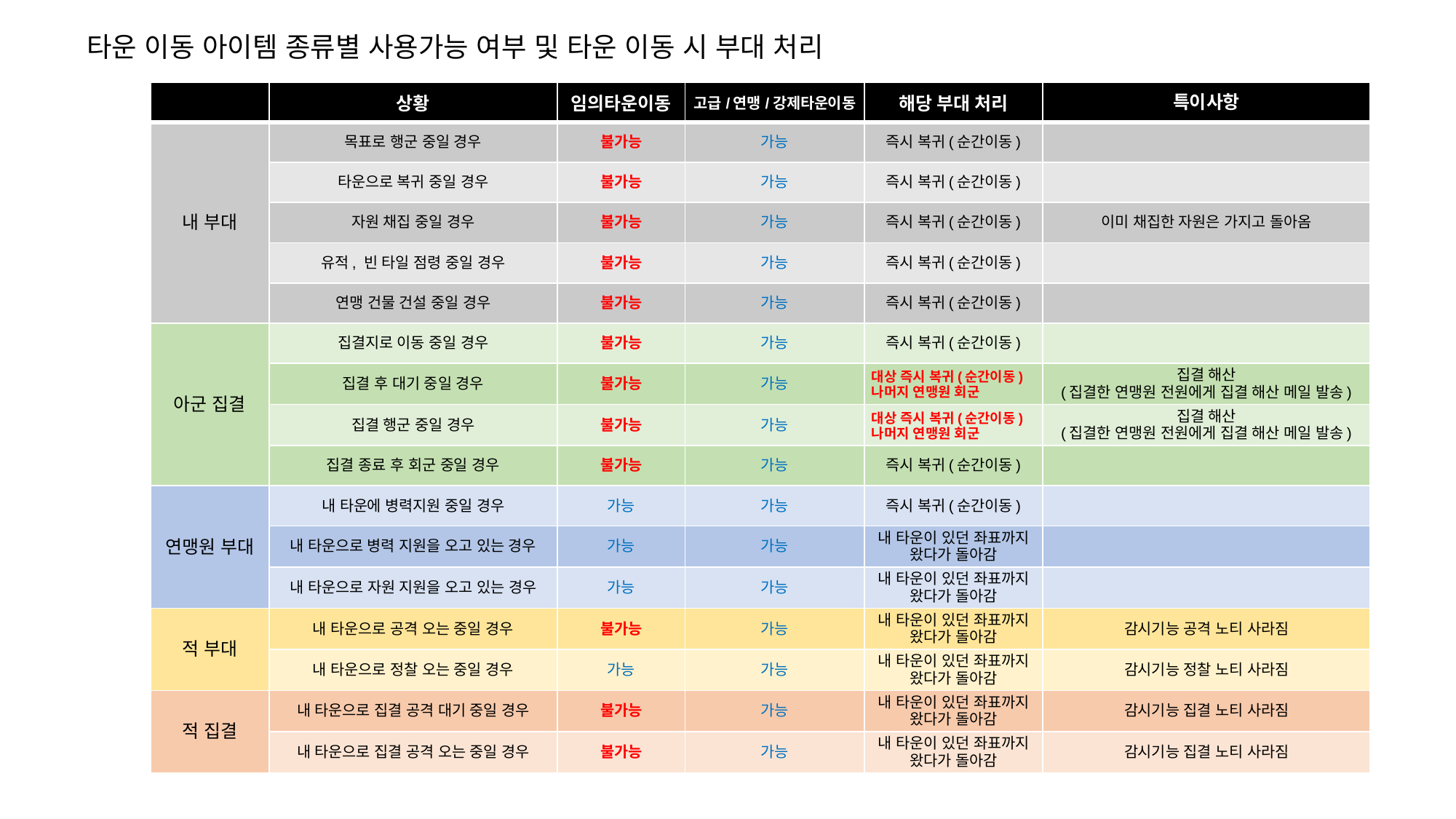

타운 이동 아이템 종류별 사용가능 여부 및 타운 이동 시 부대 처리
|  | 상황 | 임의타운이동 | 고급/연맹/강제타운이동 | 해당 부대 처리 | 특이사항 |
| --- | --- | --- | --- | --- | --- |
| 내 부대 | 목표로 행군 중일 경우 | 불가능 | 가능 | 즉시 복귀(순간이동) |  |
|  | 타운으로 복귀 중일 경우 | 불가능 | 가능 | 즉시 복귀(순간이동) |  |
|  | 자원 채집 중일 경우 | 불가능 | 가능 | 즉시 복귀(순간이동) | 이미 채집한 자원은 가지고 돌아옴 |
|  | 유적, 빈 타일 점령 중일 경우 | 불가능 | 가능 | 즉시 복귀(순간이동) |  |
|  | 연맹 건물 건설 중일 경우 | 불가능 | 가능 | 즉시 복귀(순간이동) |  |
| 아군 집결 | 집결지로 이동 중일 경우 | 불가능 | 가능 | 즉시 복귀(순간이동) |  |
|  | 집결 후 대기 중일 경우 | 불가능 | 가능 | 대상 즉시 복귀(순간이동) 나머지 연맹원 회군 | 집결 해산 (집결한 연맹원 전원에게 집결 해산 메일 발송) |
|  | 집결 행군 중일 경우 | 불가능 | 가능 | 대상 즉시 복귀(순간이동) 나머지 연맹원 회군 | 집결 해산 (집결한 연맹원 전원에게 집결 해산 메일 발송) |
|  | 집결 종료 후 회군 중일 경우 | 불가능 | 가능 | 즉시 복귀(순간이동) |  |
| 연맹원 부대 | 내 타운에 병력지원 중일 경우 | 가능 | 가능 | 즉시 복귀(순간이동) |  |
|  | 내 타운으로 병력 지원을 오고 있는 경우 | 가능 | 가능 | 내 타운이 있던 좌표까지 왔다가 돌아감 |  |
|  | 내 타운으로 자원 지원을 오고 있는 경우 | 가능 | 가능 | 내 타운이 있던 좌표까지 왔다가 돌아감 |  |
| 적 부대 | 내 타운으로 공격 오는 중일 경우 | 불가능 | 가능 | 내 타운이 있던 좌표까지 왔다가 돌아감 | 감시기능 공격 노티 사라짐 |
|  | 내 타운으로 정찰 오는 중일 경우 | 가능 | 가능 | 내 타운이 있던 좌표까지 왔다가 돌아감 | 감시기능 정찰 노티 사라짐 |
| 적 집결 | 내 타운으로 집결 공격 대기 중일 경우 | 불가능 | 가능 | 내 타운이 있던 좌표까지 왔다가 돌아감 | 감시기능 집결 노티 사라짐 |
|  | 내 타운으로 집결 공격 오는 중일 경우 | 불가능 | 가능 | 내 타운이 있던 좌표까지 왔다가 돌아감 | 감시기능 집결 노티 사라짐 |